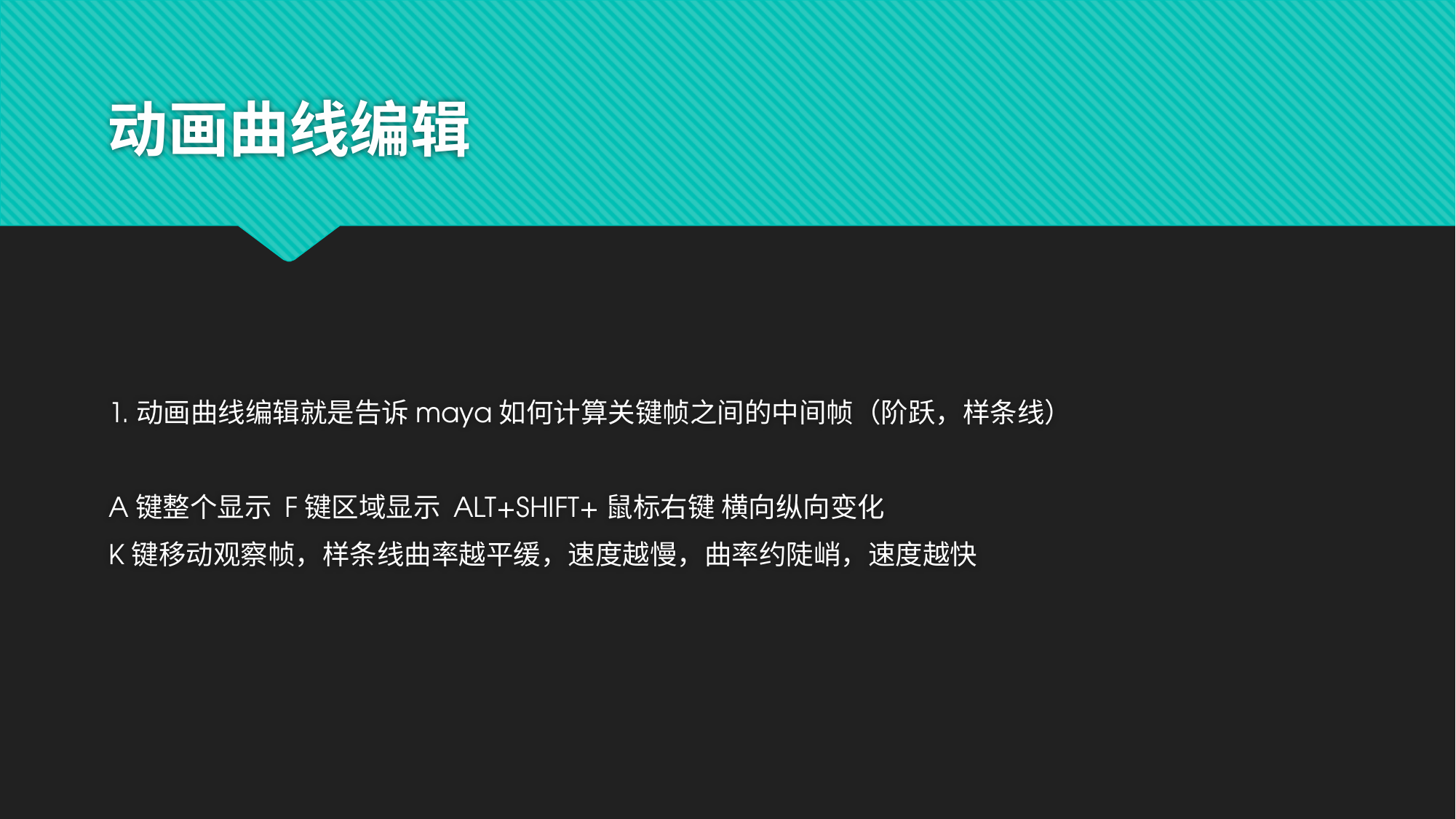

# 动画曲线编辑
1.动画曲线编辑就是告诉maya如何计算关键帧之间的中间帧（阶跃，样条线）

A键整个显示 F键区域显示 ALT+SHIFT+鼠标右键 横向纵向变化
K键移动观察帧，样条线曲率越平缓，速度越慢，曲率约陡峭，速度越快